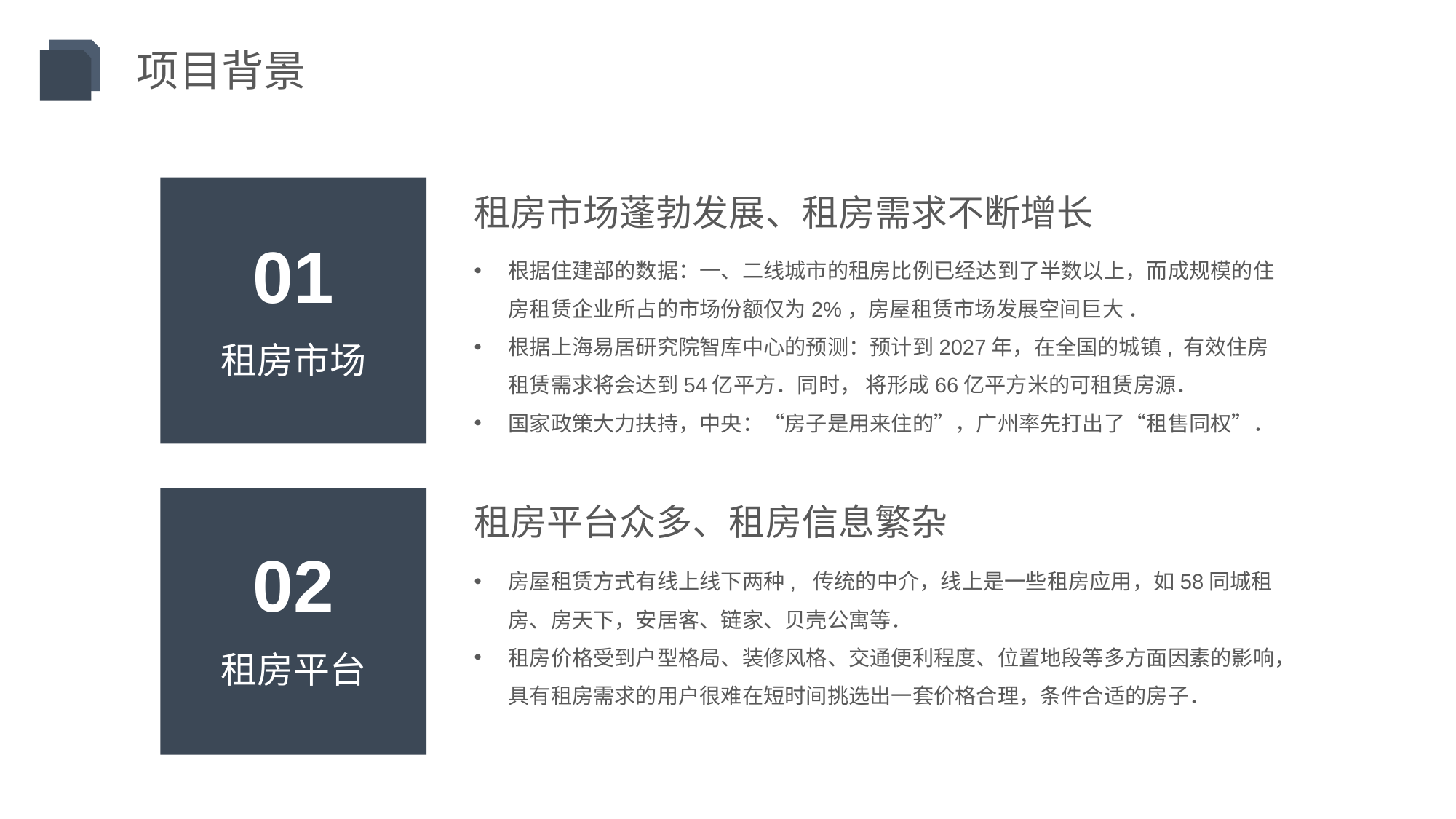

项目背景

租房市场蓬勃发展、租房需求不断增长

01
租房市场
根据住建部的数据：一、二线城市的租房比例已经达到了半数以上，而成规模的住房租赁企业所占的市场份额仅为2%，房屋租赁市场发展空间巨大 ．
根据上海易居研究院智库中心的预测：预计到2027年，在全国的城镇, 有效住房租赁需求将会达到54亿平方．同时， 将形成66亿平方米的可租赁房源．
国家政策大力扶持，中央：“房子是用来住的”，广州率先打出了“租售同权”．
租房平台众多、租房信息繁杂

02
租房平台
房屋租赁方式有线上线下两种,  传统的中介，线上是一些租房应用，如58同城租房、房天下，安居客、链家、贝壳公寓等．
租房价格受到户型格局、装修风格、交通便利程度、位置地段等多方面因素的影响，具有租房需求的用户很难在短时间挑选出一套价格合理，条件合适的房子．